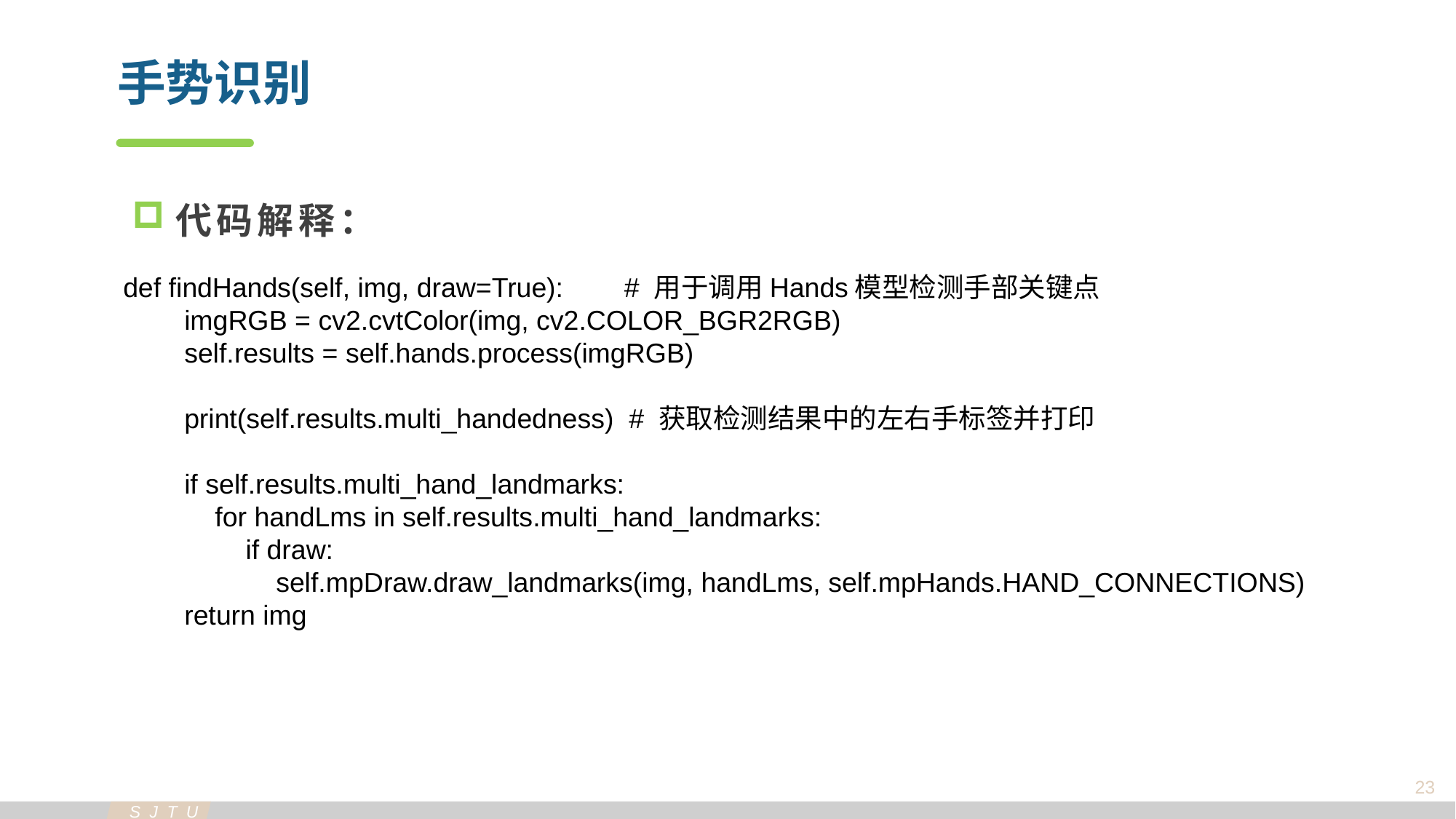

手势识别
代码解释：
def findHands(self, img, draw=True):        # 用于调用Hands模型检测手部关键点
        imgRGB = cv2.cvtColor(img, cv2.COLOR_BGR2RGB)
        self.results = self.hands.process(imgRGB)

        print(self.results.multi_handedness)  # 获取检测结果中的左右手标签并打印

        if self.results.multi_hand_landmarks:
            for handLms in self.results.multi_hand_landmarks:
                if draw:
                    self.mpDraw.draw_landmarks(img, handLms, self.mpHands.HAND_CONNECTIONS)
        return img
23